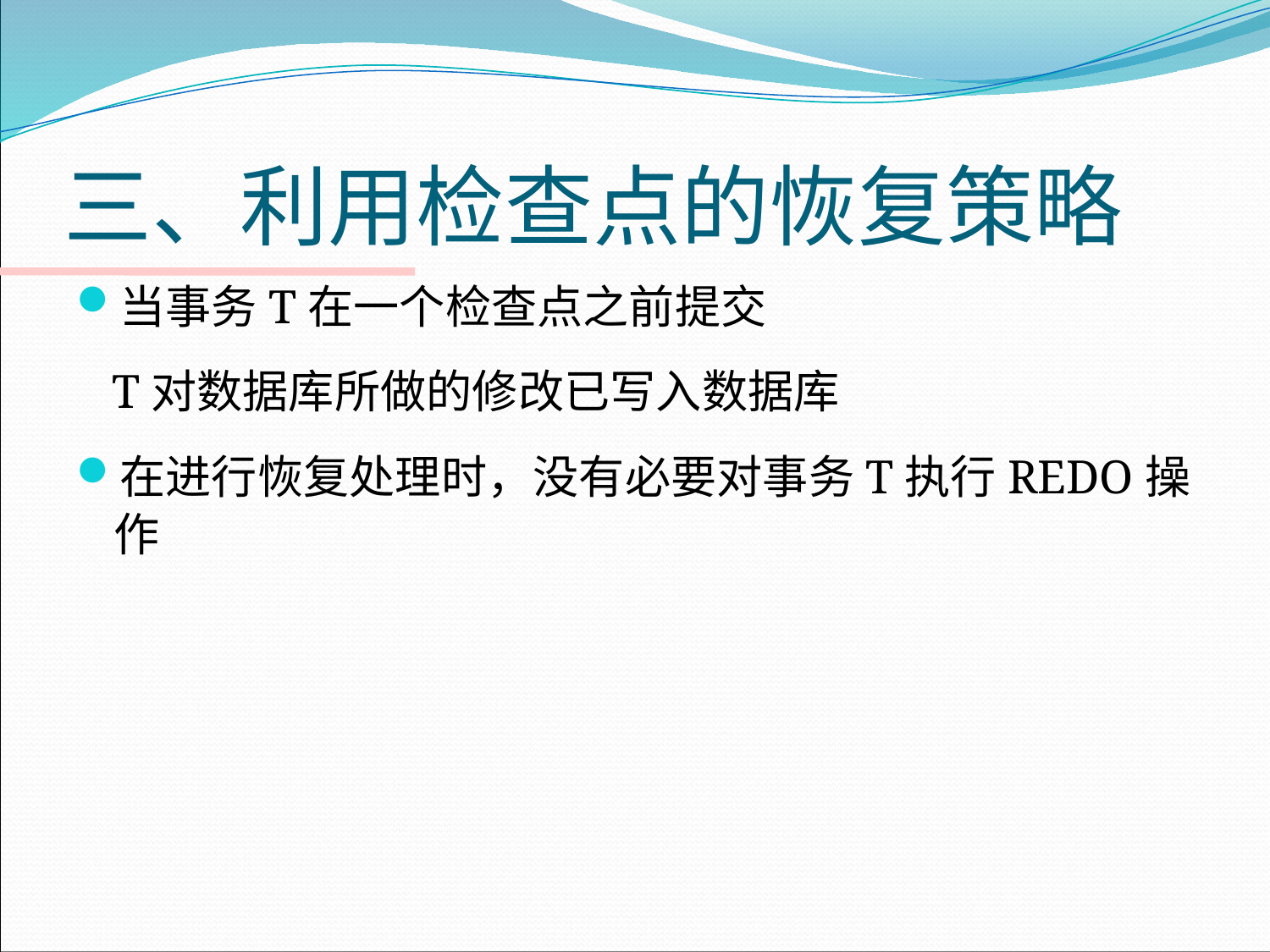

# 三、利用检查点的恢复策略
当事务T在一个检查点之前提交
   T对数据库所做的修改已写入数据库
在进行恢复处理时，没有必要对事务T执行REDO操作

965